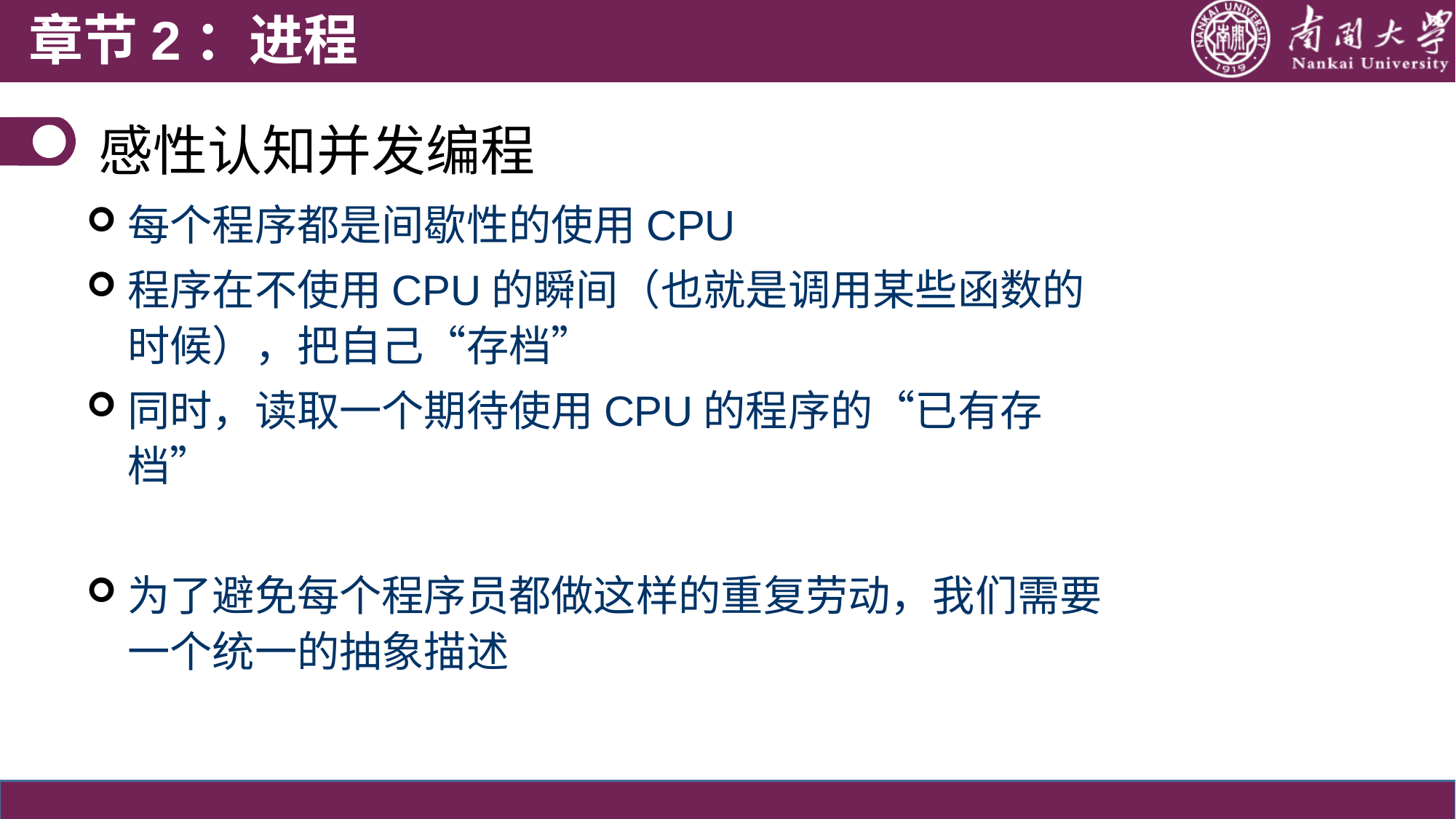

章节2：进程
感性认知并发编程

每个程序都是间歇性的使用CPU
程序在不使用CPU的瞬间（也就是调用某些函数的时候），把自己“存档”
同时，读取一个期待使用CPU的程序的“已有存档”

为了避免每个程序员都做这样的重复劳动，我们需要一个统一的抽象描述